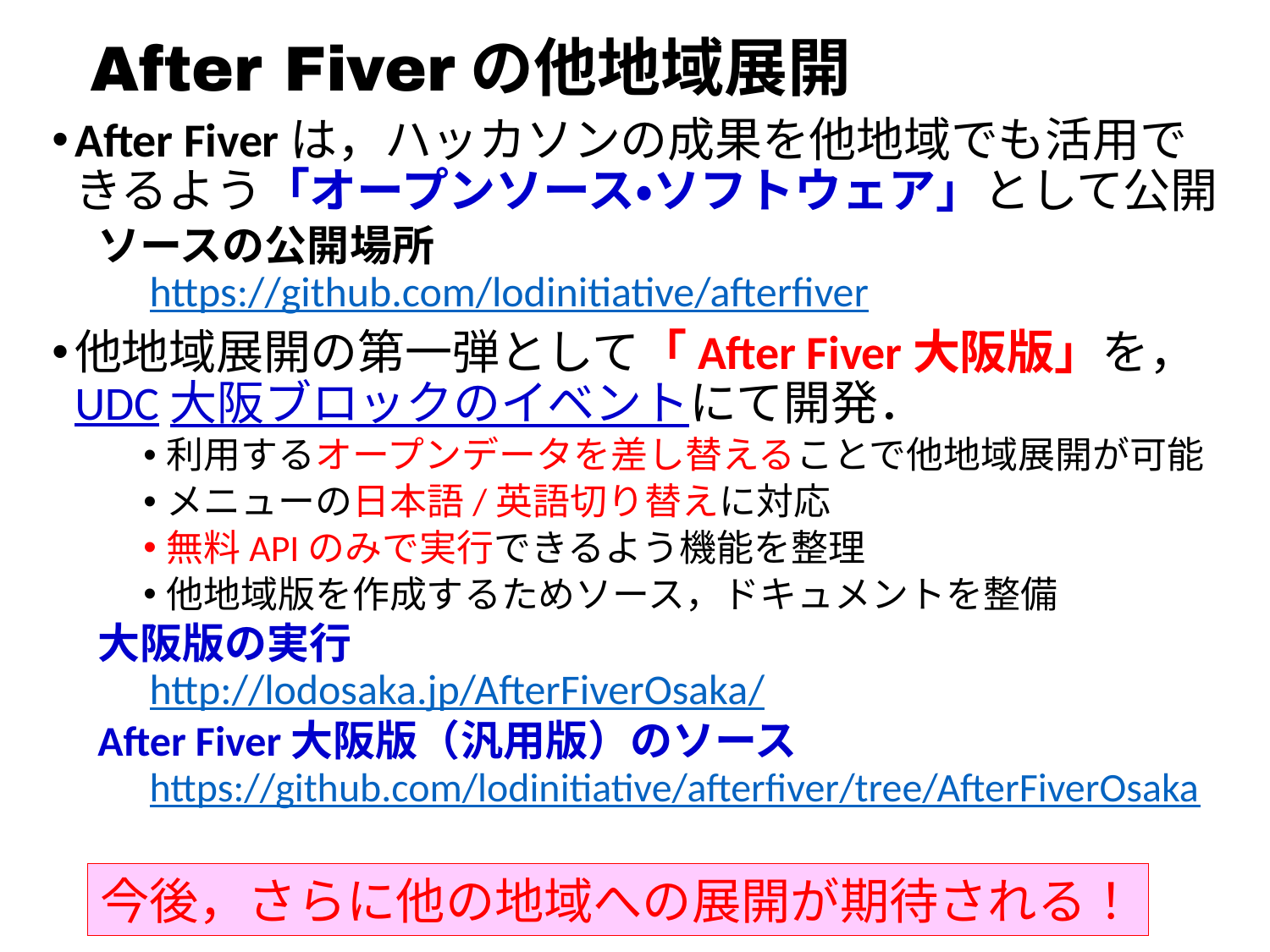

# After Fiverの他地域展開
After Fiverは，ハッカソンの成果を他地域でも活用できるよう「オープンソース・ソフトウェア」として公開
ソースの公開場所
　https://github.com/lodinitiative/afterfiver
他地域展開の第一弾として「After Fiver大阪版」を，
UDC大阪ブロックのイベントにて開発．
利用するオープンデータを差し替えることで他地域展開が可能
メニューの日本語/英語切り替えに対応
無料APIのみで実行できるよう機能を整理
他地域版を作成するためソース，ドキュメントを整備
大阪版の実行
　http://lodosaka.jp/AfterFiverOsaka/
After Fiver大阪版（汎用版）のソース　　　
　https://github.com/lodinitiative/afterfiver/tree/AfterFiverOsaka

今後，さらに他の地域への展開が期待される！